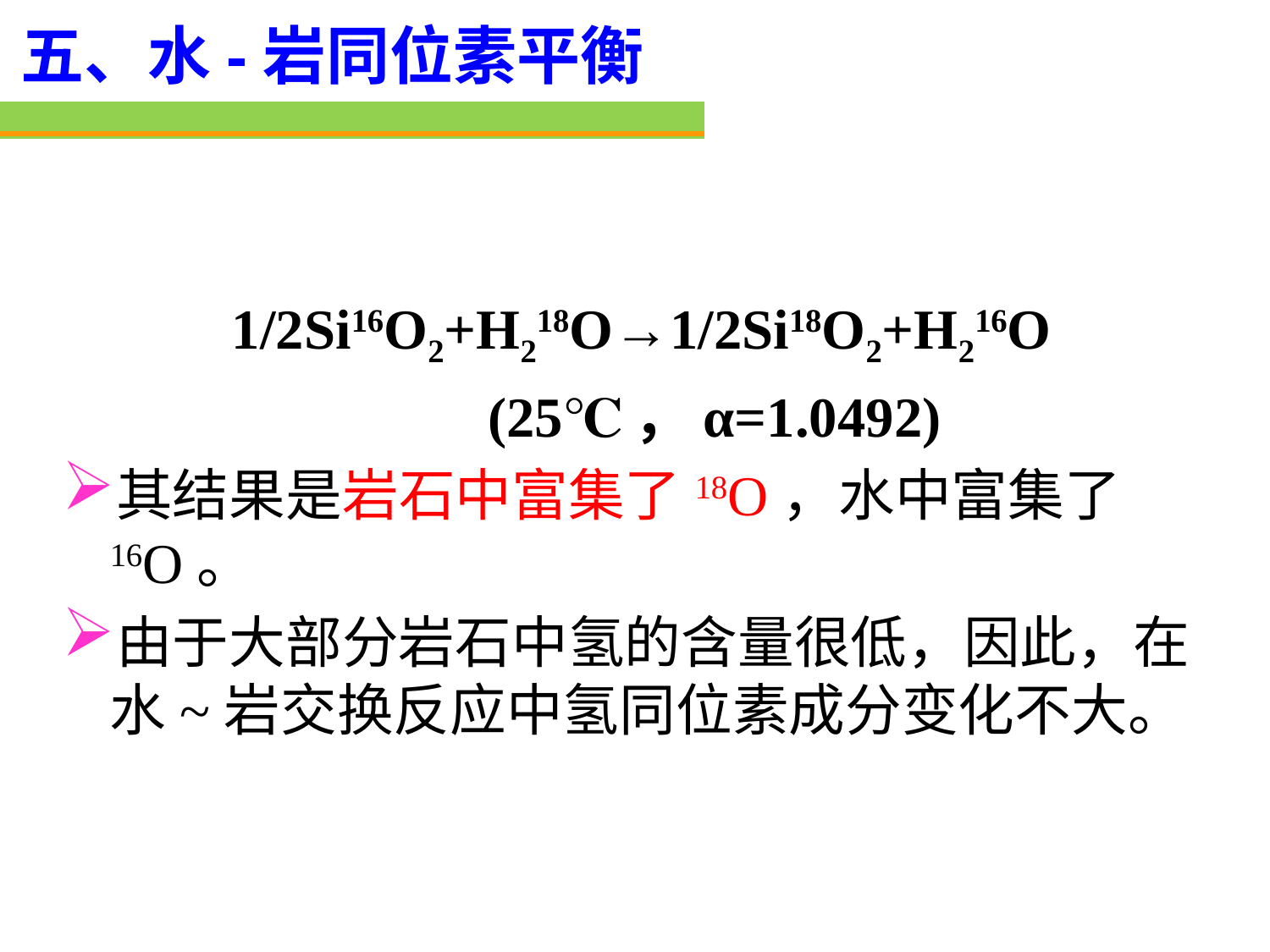

五、水-岩同位素平衡

   1/2Si16O2+H218O→1/2Si18O2+H216O
                              (25℃，α=1.0492)
其结果是岩石中富集了18O，水中富集了16O。
由于大部分岩石中氢的含量很低，因此，在水~岩交换反应中氢同位素成分变化不大。